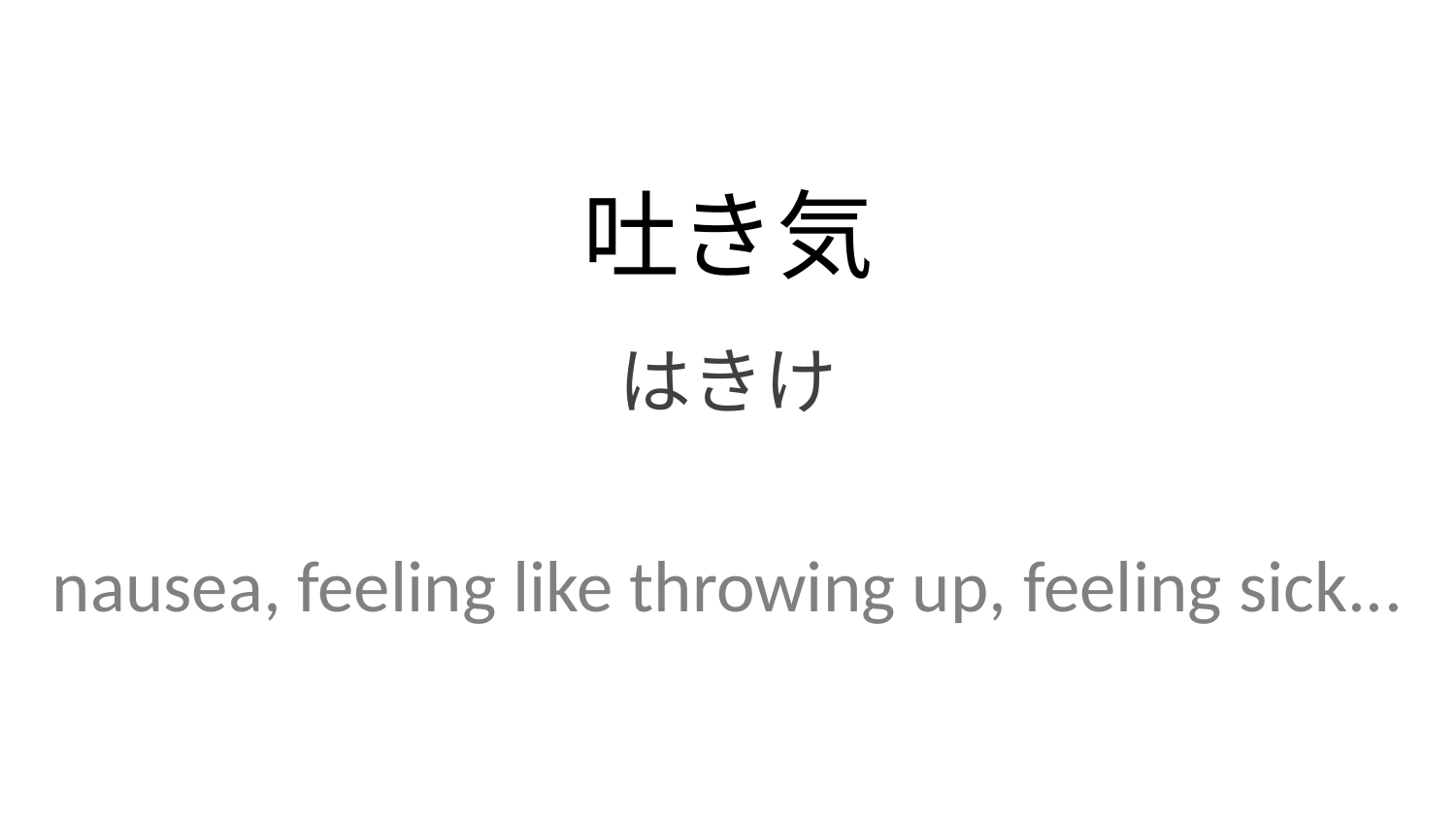

吐き気

はきけ
nausea, feeling like throwing up, feeling sick...